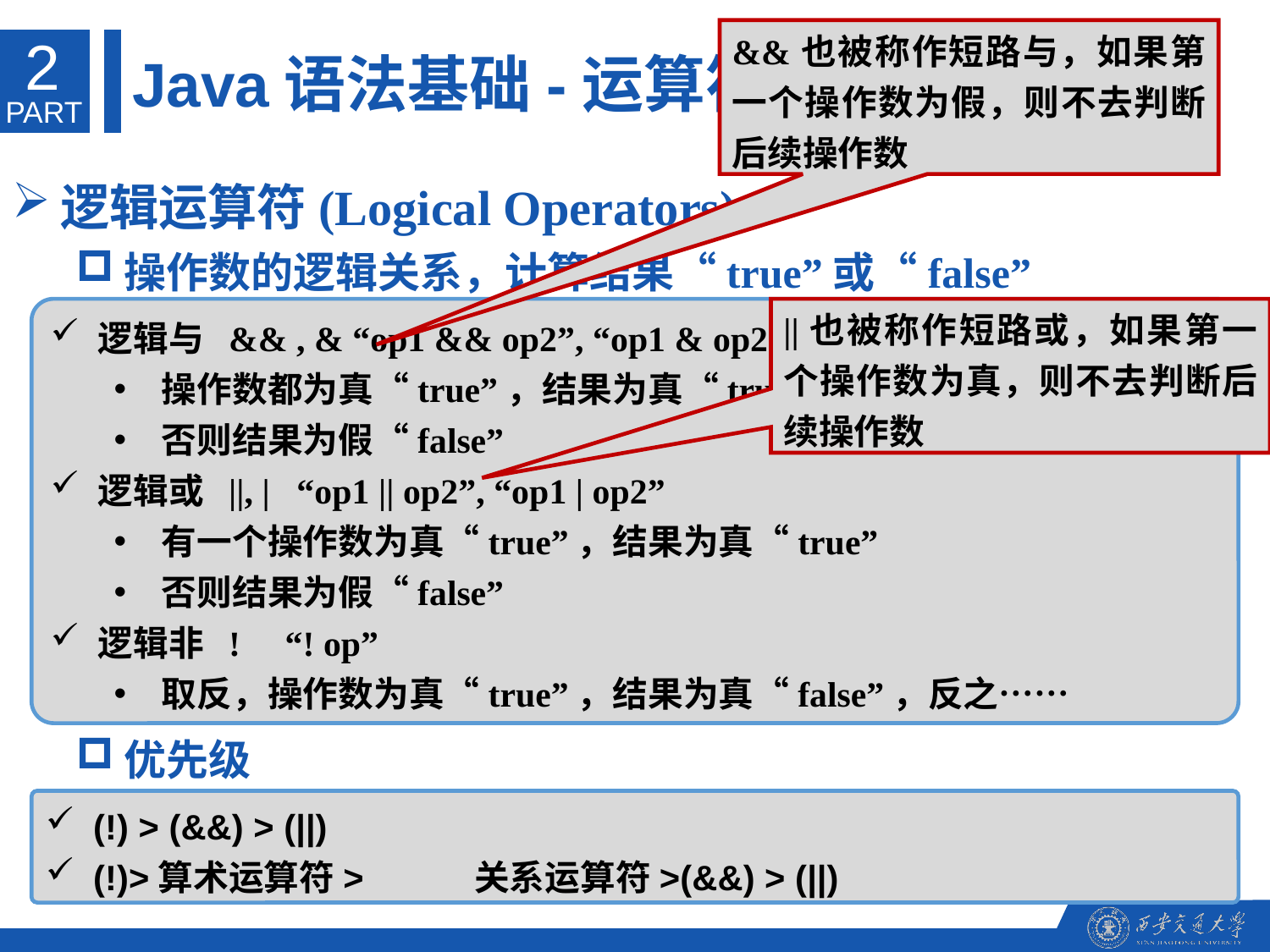

2
&&也被称作短路与，如果第一个操作数为假，则不去判断后续操作数
Java语法基础-运算符

PART
逻辑运算符(Logical Operators)
操作数的逻辑关系，计算结果“true”或“false”

优先级
逻辑与  && , & “op1 && op2”, “op1 & op2”
操作数都为真“true”，结果为真“true”
否则结果为假“false”
逻辑或  ||, |   “op1 || op2”, “op1 | op2”
有一个操作数为真“true”，结果为真“true”
否则结果为假“false”
逻辑非  !     “! op”
取反，操作数为真“true”，结果为真“false”，反之……
||也被称作短路或，如果第一个操作数为真，则不去判断后续操作数
(!) > (&&) > (||)
(!)>算术运算符>	关系运算符>(&&) > (||)